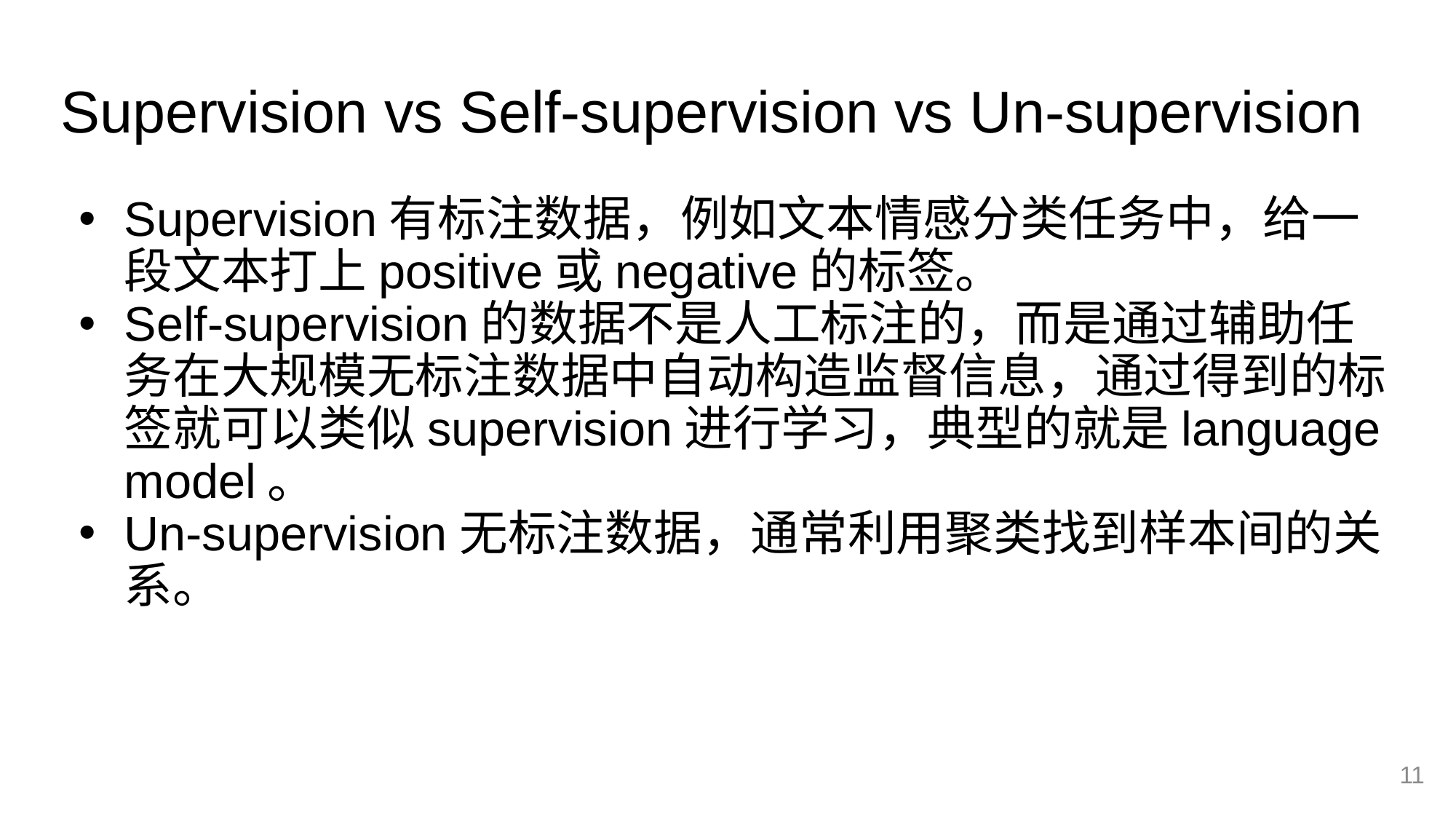

# Supervision vs Self-supervision vs Un-supervision
Supervision有标注数据，例如文本情感分类任务中，给一段文本打上positive或negative的标签。
Self-supervision的数据不是人工标注的，而是通过辅助任务在大规模无标注数据中自动构造监督信息，通过得到的标签就可以类似supervision进行学习，典型的就是language model。
Un-supervision无标注数据，通常利用聚类找到样本间的关系。
11